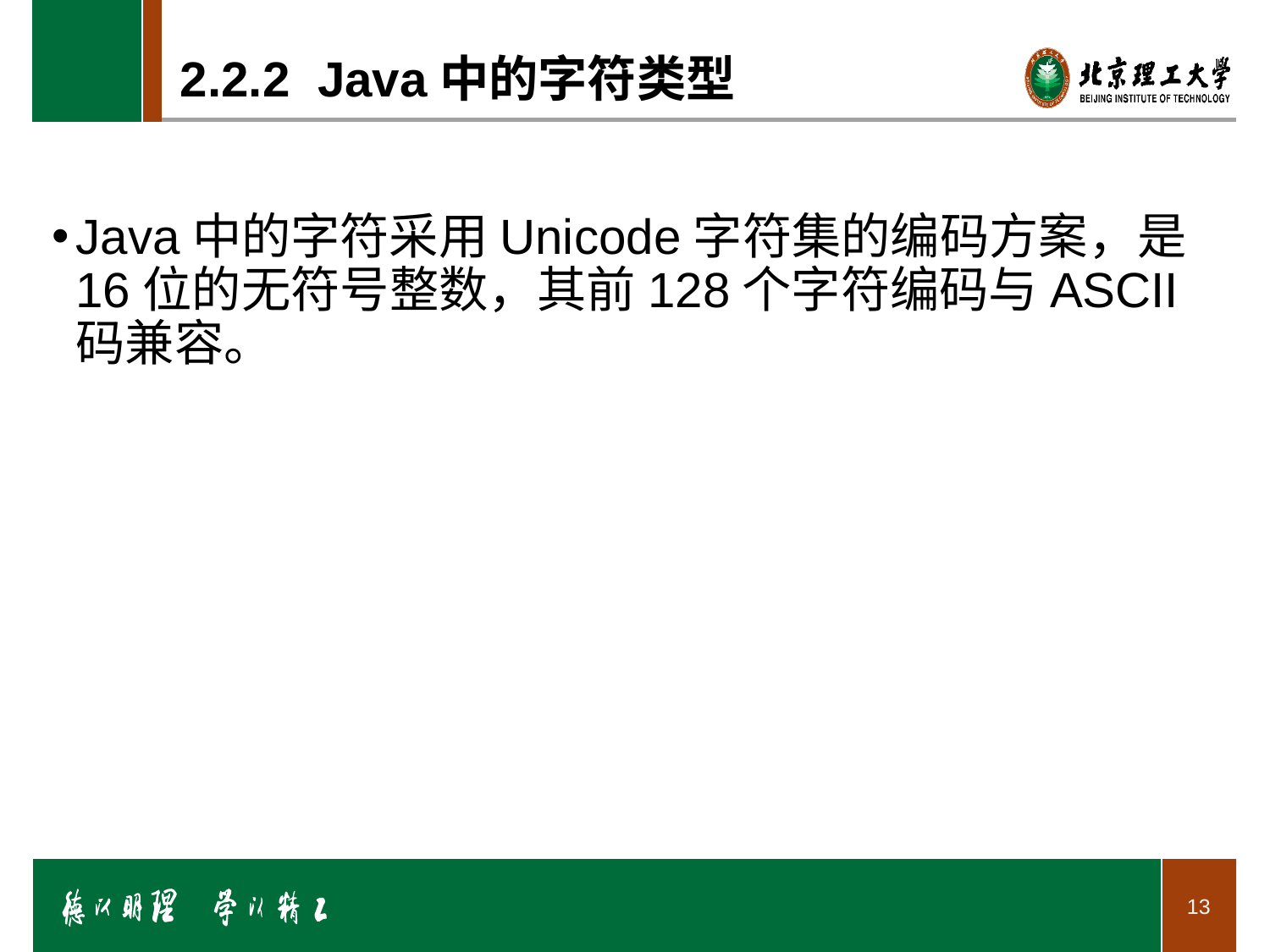

# 2.2.2  Java中的字符类型
Java中的字符采用Unicode字符集的编码方案，是16位的无符号整数，其前128个字符编码与ASCII码兼容。